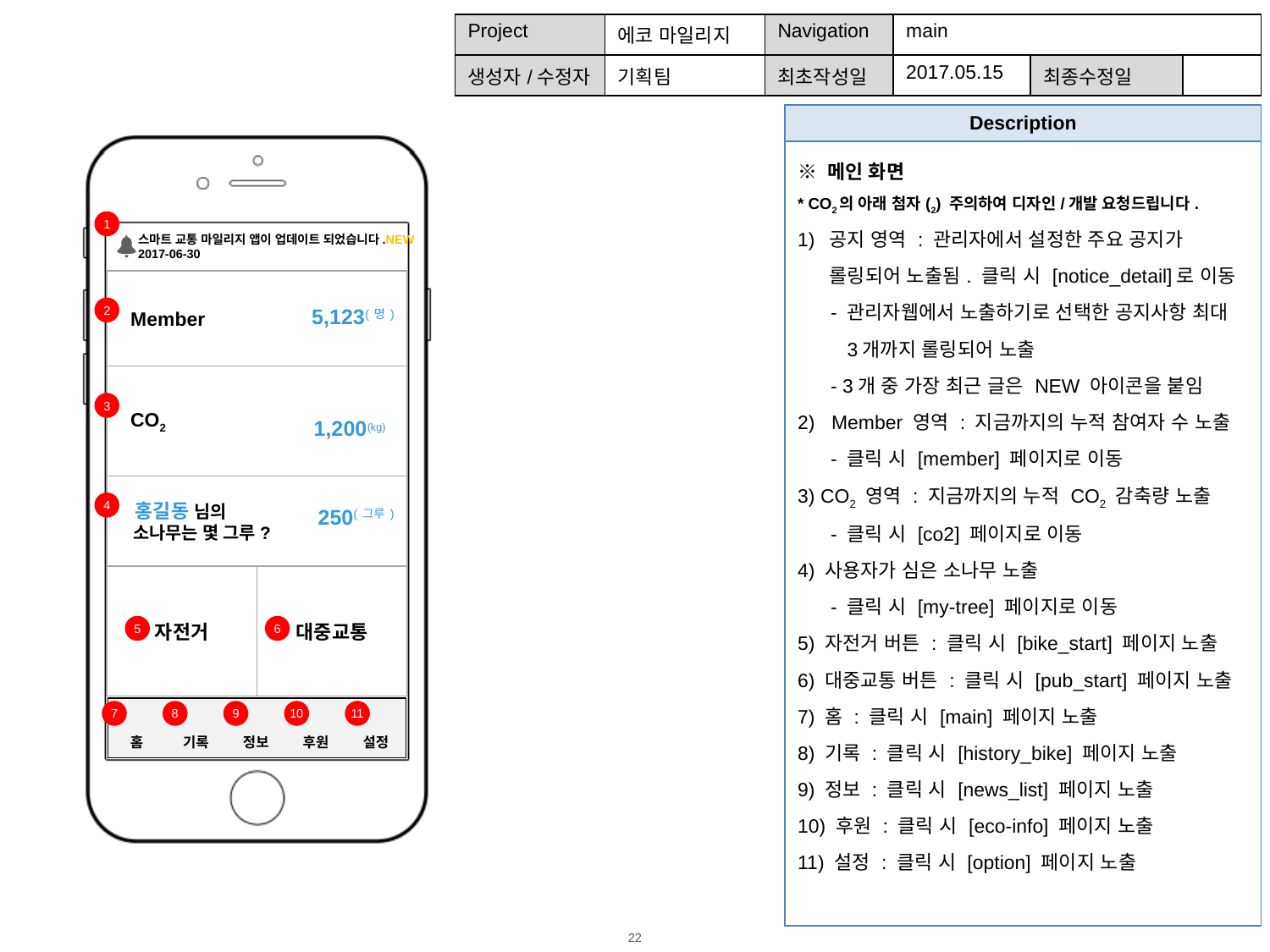

| Project | 에코 마일리지 | Navigation | main |  |  |
| --- | --- | --- | --- | --- | --- |
| 생성자/수정자 | 기획팀 | 최초작성일 | 2017.05.15 | 최종수정일 |  |
| Description |
| --- |
| ※ 메인 화면 \* CO2의 아래 첨자(2) 주의하여 디자인/개발 요청드립니다. 공지 영역 : 관리자에서 설정한 주요 공지가 롤링되어 노출됨. 클릭 시 [notice\_detail]로 이동 - 관리자웹에서 노출하기로 선택한 공지사항 최대 3개까지 롤링되어 노출 - 3개 중 가장 최근 글은 NEW 아이콘을 붙임 2) Member 영역 : 지금까지의 누적 참여자 수 노출 - 클릭 시 [member] 페이지로 이동 3) CO2 영역 : 지금까지의 누적 CO2 감축량 노출 - 클릭 시 [co2] 페이지로 이동 4) 사용자가 심은 소나무 노출 - 클릭 시 [my-tree] 페이지로 이동 5) 자전거 버튼 : 클릭 시 [bike\_start] 페이지 노출 6) 대중교통 버튼 : 클릭 시 [pub\_start] 페이지 노출 7) 홈 : 클릭 시 [main] 페이지 노출 8) 기록 : 클릭 시 [history\_bike] 페이지 노출 9) 정보 : 클릭 시 [news\_list] 페이지 노출 10) 후원 : 클릭 시 [eco-info] 페이지 노출 11) 설정 : 클릭 시 [option] 페이지 노출 |
1
스마트 교통 마일리지 앱이 업데이트 되었습니다.NEW
2017-06-30

  Member
2
5,123(명)
  CO2
3
1,200(kg)
  홍길동 님의
  소나무는 몇 그루?
4
250(그루)
자전거
대중교통
5
6
| 홈 | 기록 | 정보 | 후원 | 설정 |
| --- | --- | --- | --- | --- |
7
8
9
10
11